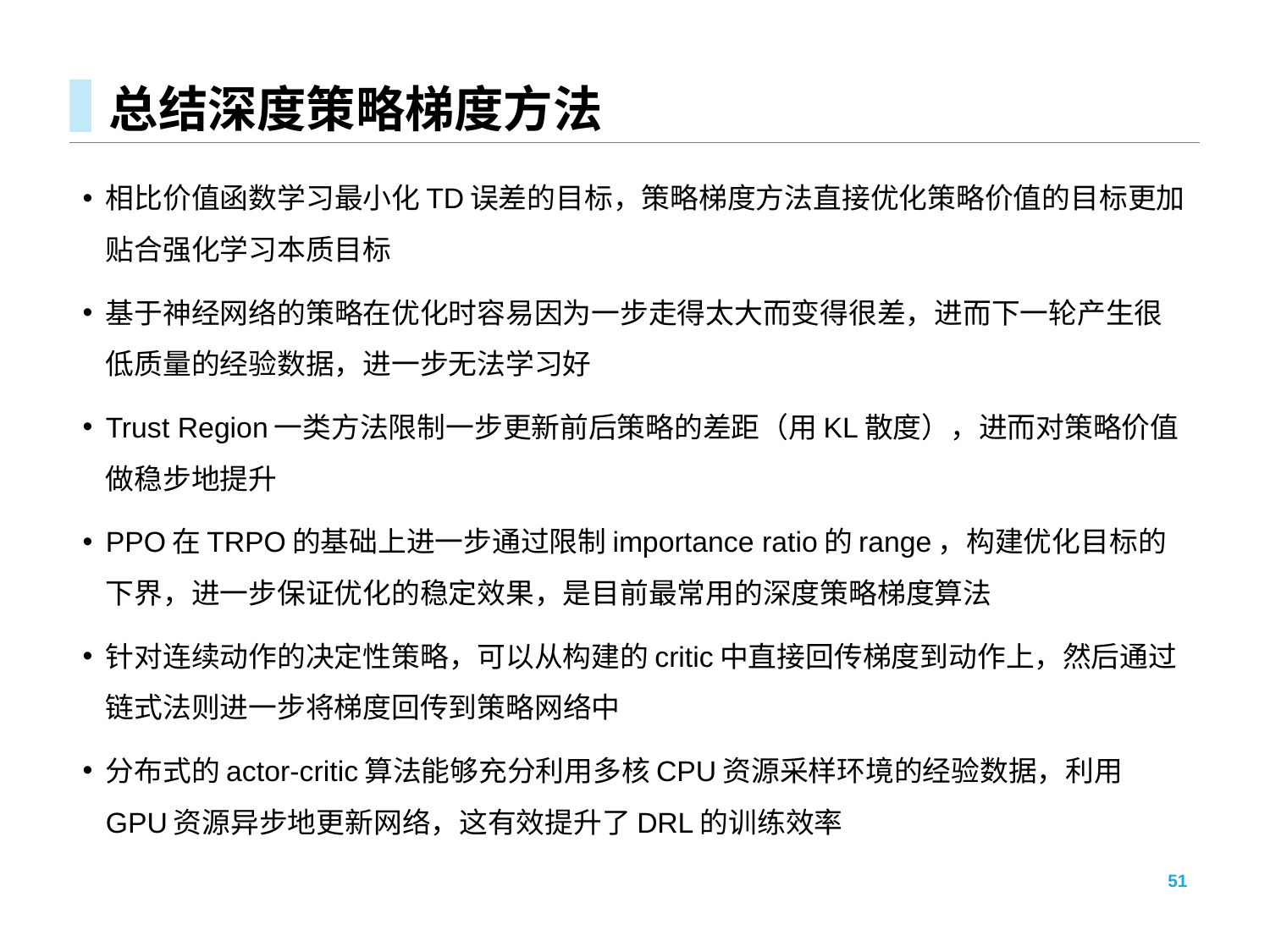

# 总结深度策略梯度方法
相比价值函数学习最小化TD误差的目标，策略梯度方法直接优化策略价值的目标更加贴合强化学习本质目标
基于神经网络的策略在优化时容易因为一步走得太大而变得很差，进而下一轮产生很低质量的经验数据，进一步无法学习好
Trust Region一类方法限制一步更新前后策略的差距（用KL散度），进而对策略价值做稳步地提升
PPO在TRPO的基础上进一步通过限制importance ratio的range，构建优化目标的下界，进一步保证优化的稳定效果，是目前最常用的深度策略梯度算法
针对连续动作的决定性策略，可以从构建的critic中直接回传梯度到动作上，然后通过链式法则进一步将梯度回传到策略网络中
分布式的actor-critic算法能够充分利用多核CPU资源采样环境的经验数据，利用GPU资源异步地更新网络，这有效提升了DRL的训练效率
51